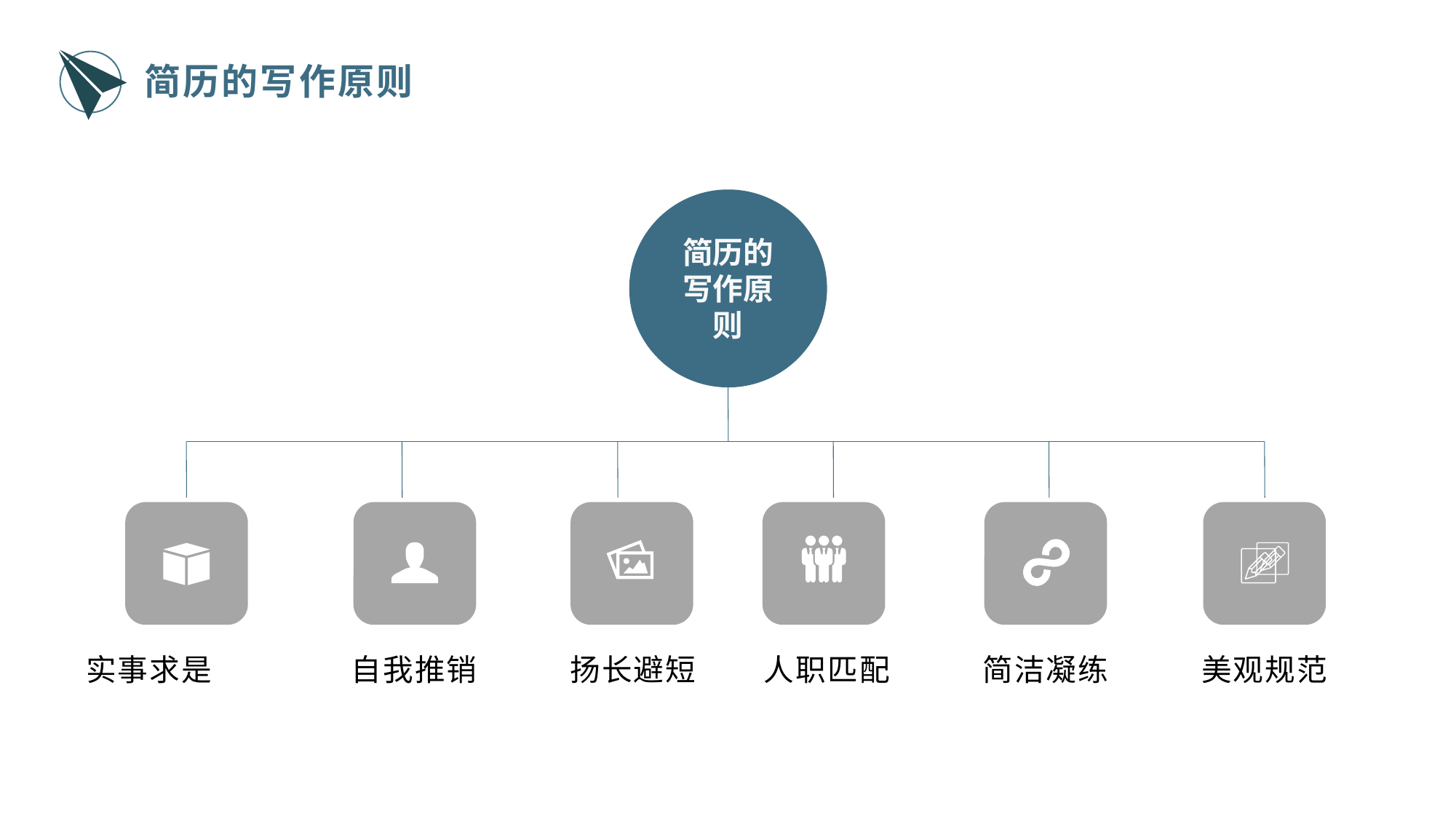

简历的写作原则
简历的写作原则

实事求是

自我推销

扬长避短

人职匹配

简洁凝练

美观规范